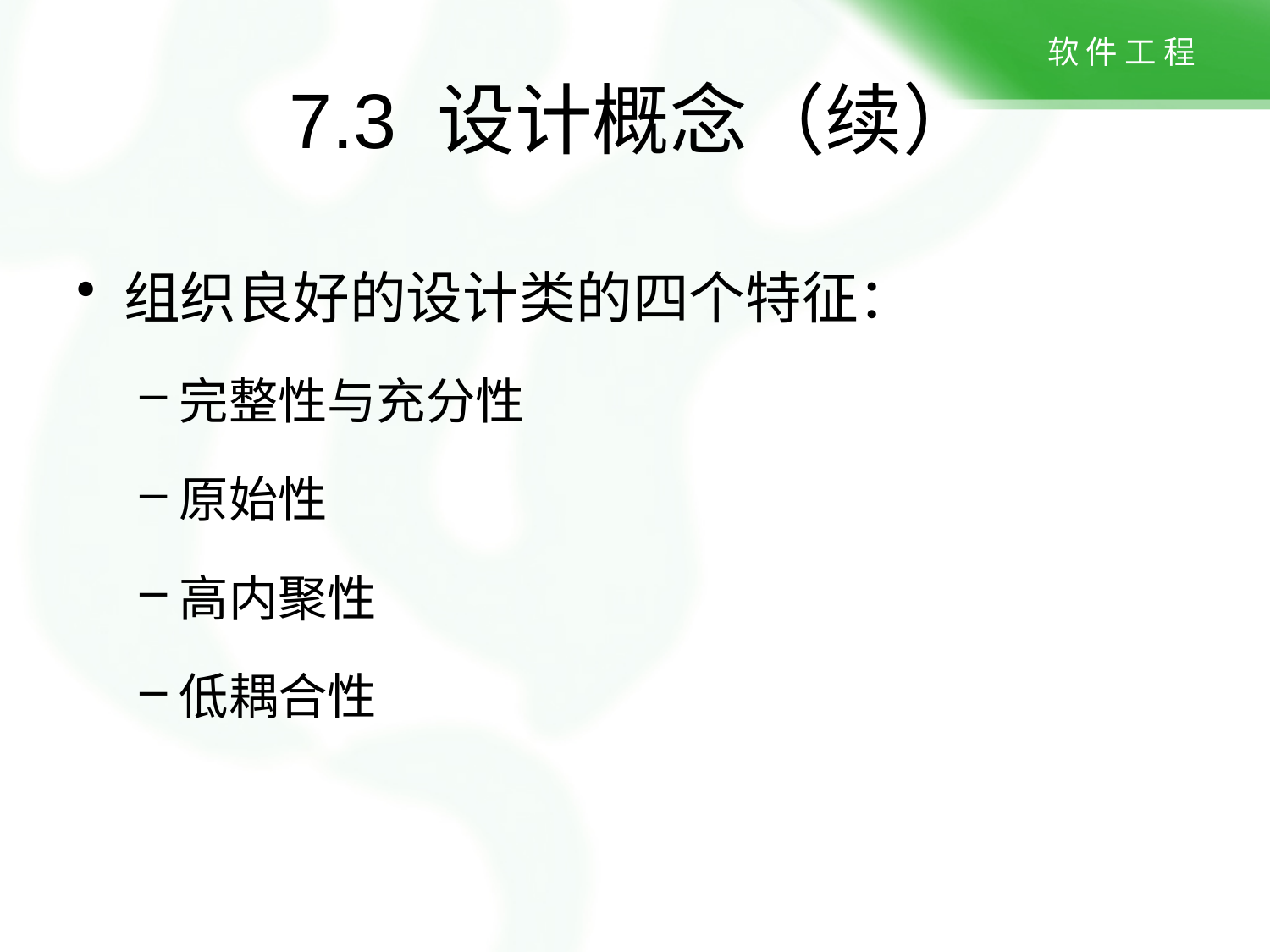

7.3 设计概念（续）
组织良好的设计类的四个特征：
完整性与充分性
原始性
高内聚性
低耦合性